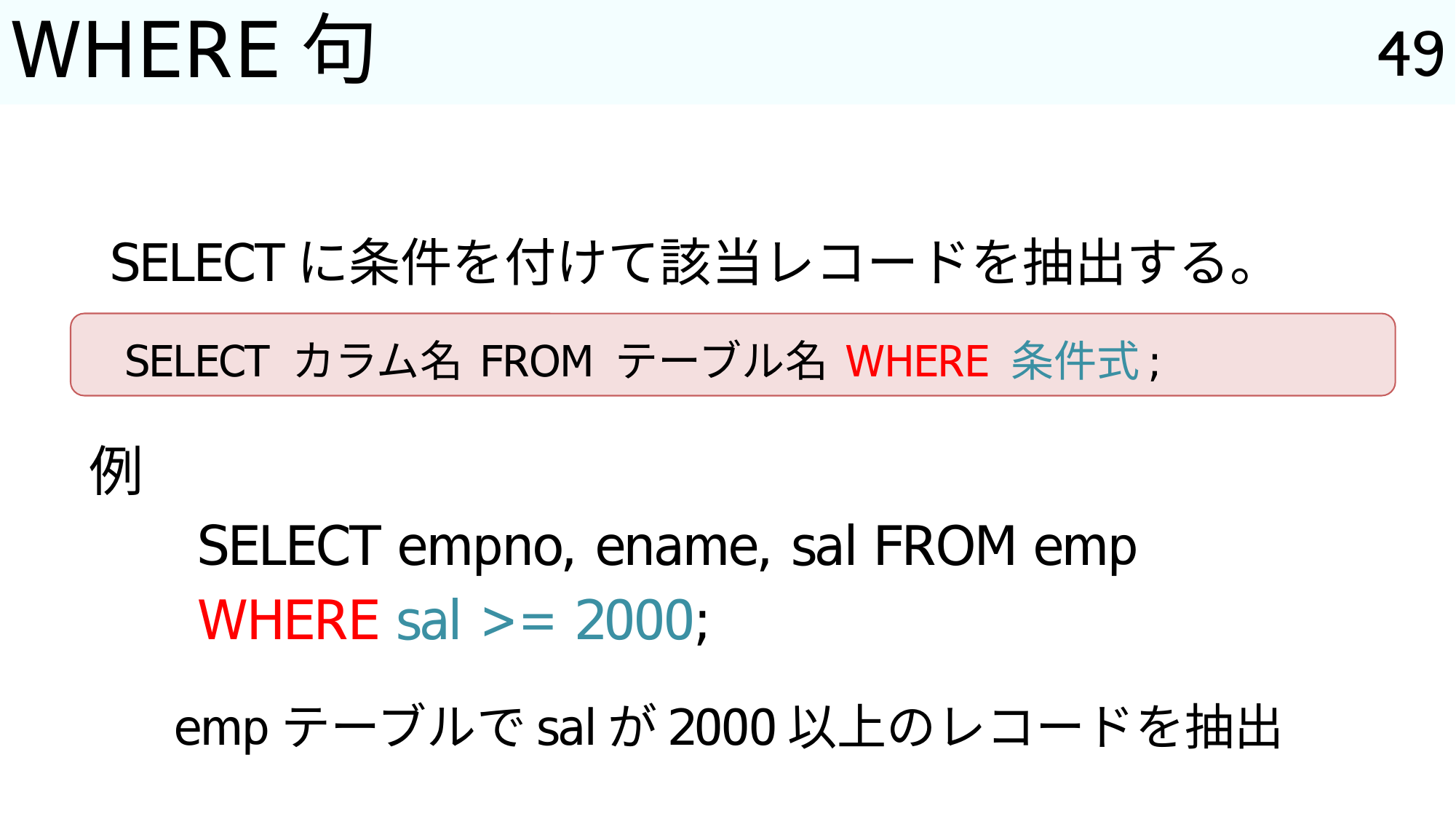

49
# WHERE句
SELECTに条件を付けて該当レコードを抽出する。

SELECT カラム名 FROM テーブル名 WHERE 条件式;
例
	SELECT empno, ename, sal FROM emp
	WHERE sal >= 2000;
empテーブルでsalが2000以上のレコードを抽出